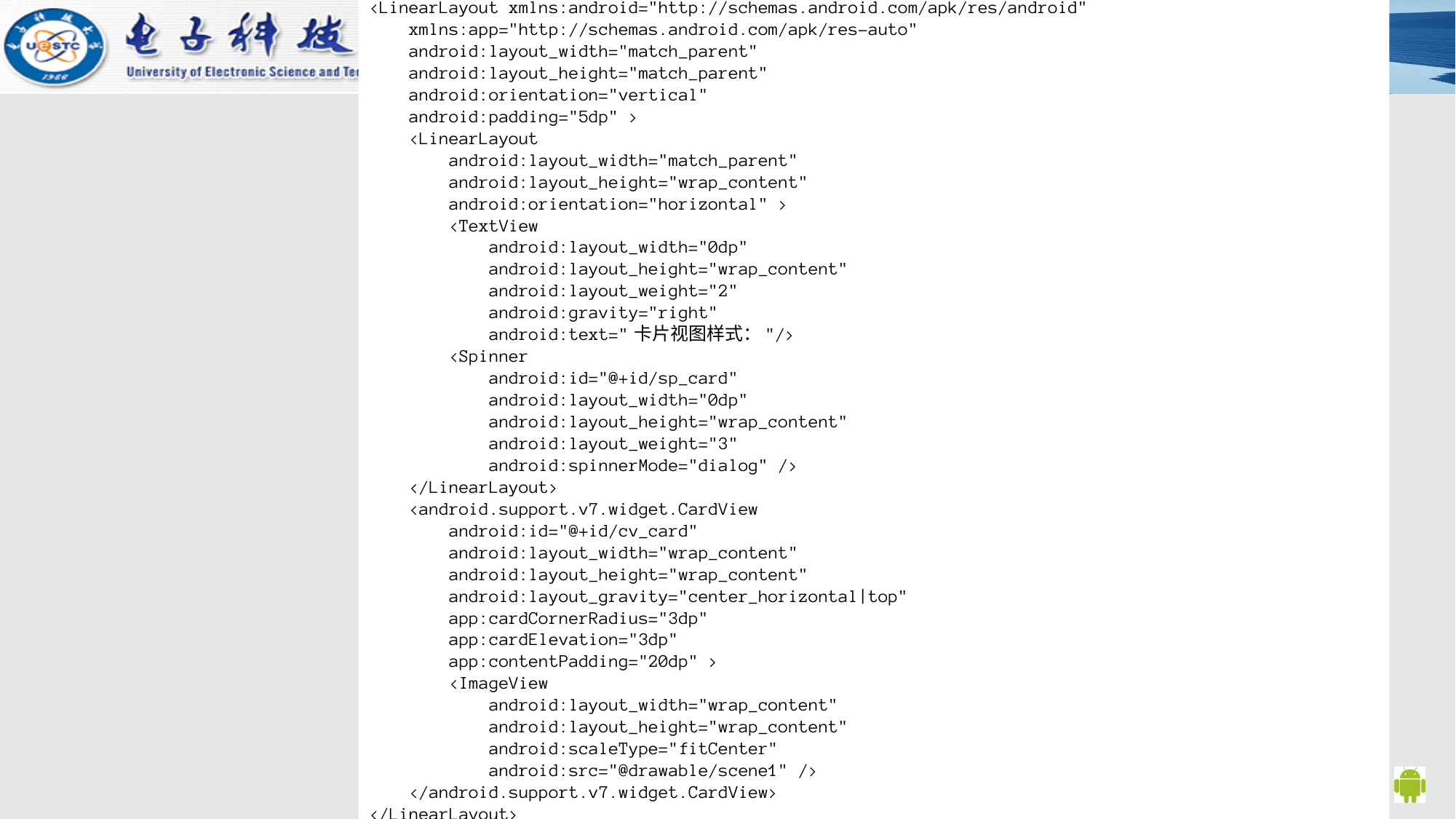

<LinearLayout xmlns:android="http://schemas.android.com/apk/res/android"
    xmlns:app="http://schemas.android.com/apk/res-auto"
    android:layout_width="match_parent"
    android:layout_height="match_parent"
    android:orientation="vertical"
    android:padding="5dp" >
    <LinearLayout
        android:layout_width="match_parent"
        android:layout_height="wrap_content"
        android:orientation="horizontal" >
        <TextView
            android:layout_width="0dp"
            android:layout_height="wrap_content"
            android:layout_weight="2"
            android:gravity="right"
            android:text="卡片视图样式："/>
        <Spinner
            android:id="@+id/sp_card"
            android:layout_width="0dp"
            android:layout_height="wrap_content"
            android:layout_weight="3"
            android:spinnerMode="dialog" />
    </LinearLayout>
    <android.support.v7.widget.CardView
        android:id="@+id/cv_card"
        android:layout_width="wrap_content"
        android:layout_height="wrap_content"
        android:layout_gravity="center_horizontal|top"
        app:cardCornerRadius="3dp"
        app:cardElevation="3dp"
        app:contentPadding="20dp" >
        <ImageView
            android:layout_width="wrap_content"
            android:layout_height="wrap_content"
            android:scaleType="fitCenter"
            android:src="@drawable/scene1" />
    </android.support.v7.widget.CardView>
</LinearLayout>